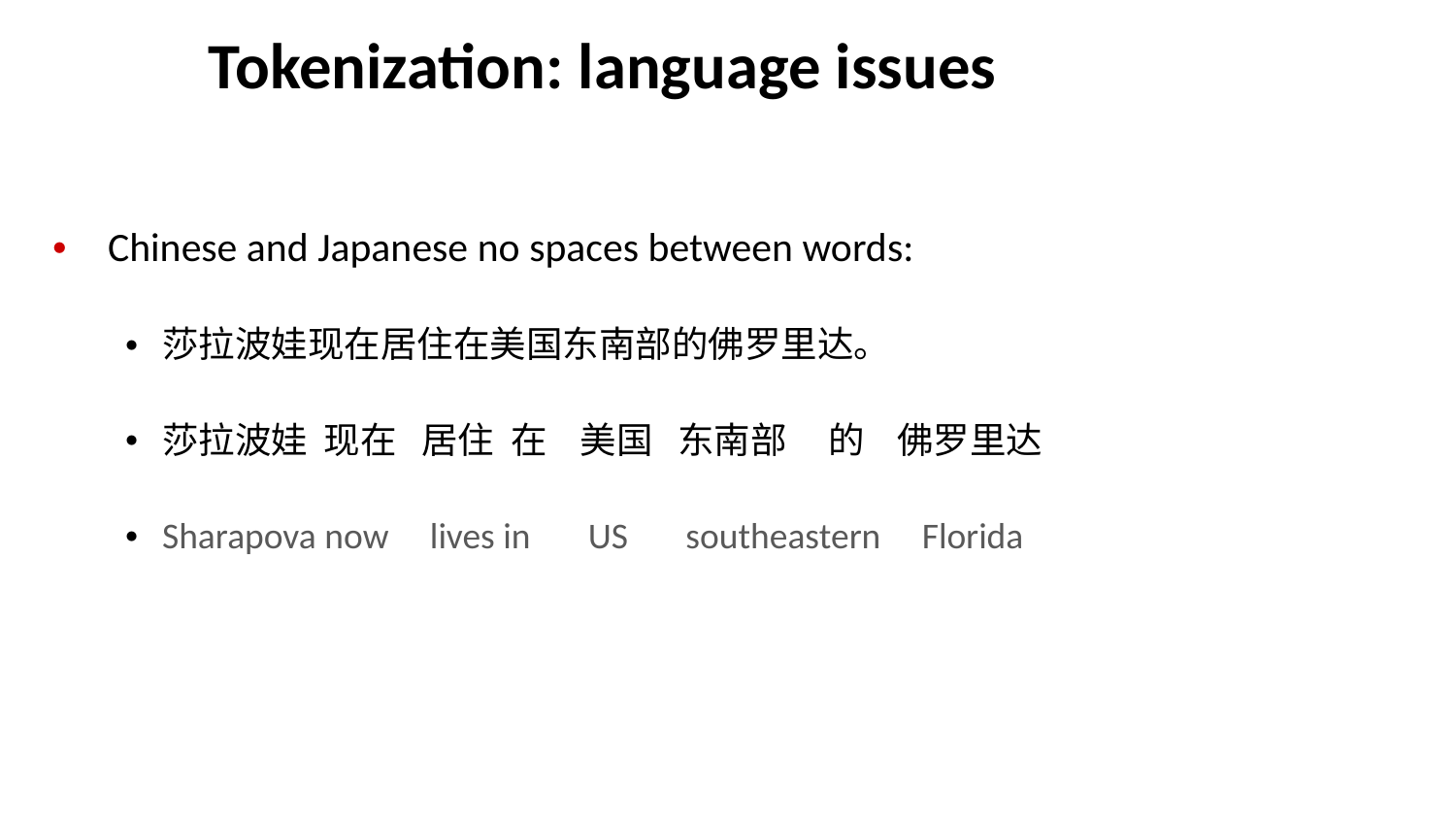

Tokenization: language issues
Chinese and Japanese no spaces between words:
莎拉波娃现在居住在美国东南部的佛罗里达。
莎拉波娃  现在   居住  在    美国   东南部     的    佛罗里达
Sharapova now     lives in       US       southeastern     Florida